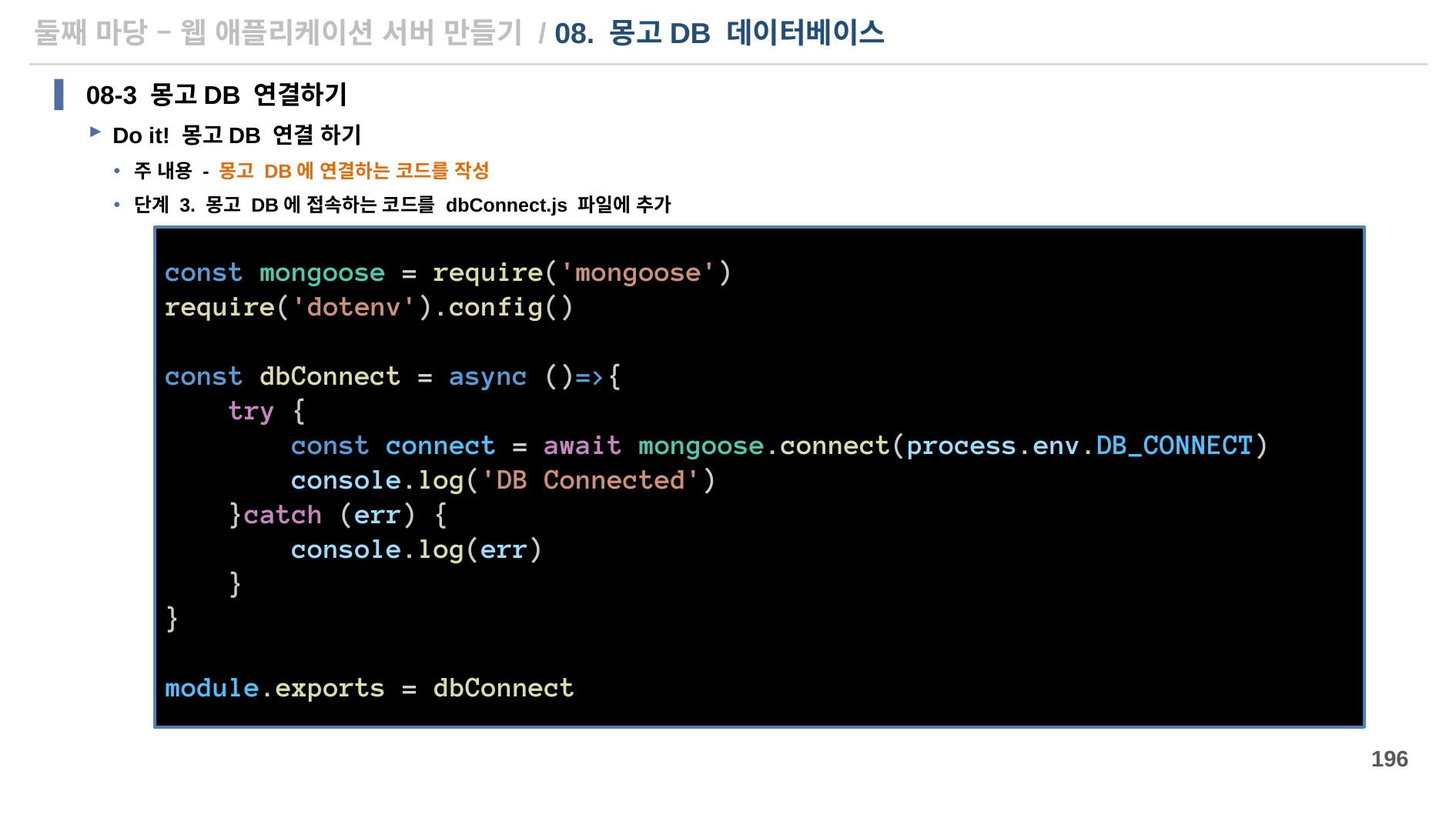

# 둘째 마당 – 웹 애플리케이션 서버 만들기 / 08. 몽고DB 데이터베이스
08-3 몽고DB 연결하기
Do it! 몽고DB 연결 하기
주 내용 - 몽고 DB에 연결하는 코드를 작성
단계 3. 몽고 DB에 접속하는 코드를 dbConnect.js 파일에 추가

const mongoose = require('mongoose')
require('dotenv').config()
const dbConnect = async ()=>{
    try {
        const connect = await mongoose.connect(process.env.DB_CONNECT)
        console.log('DB Connected')
    }catch (err) {
        console.log(err)
    }
}
module.exports = dbConnect
196